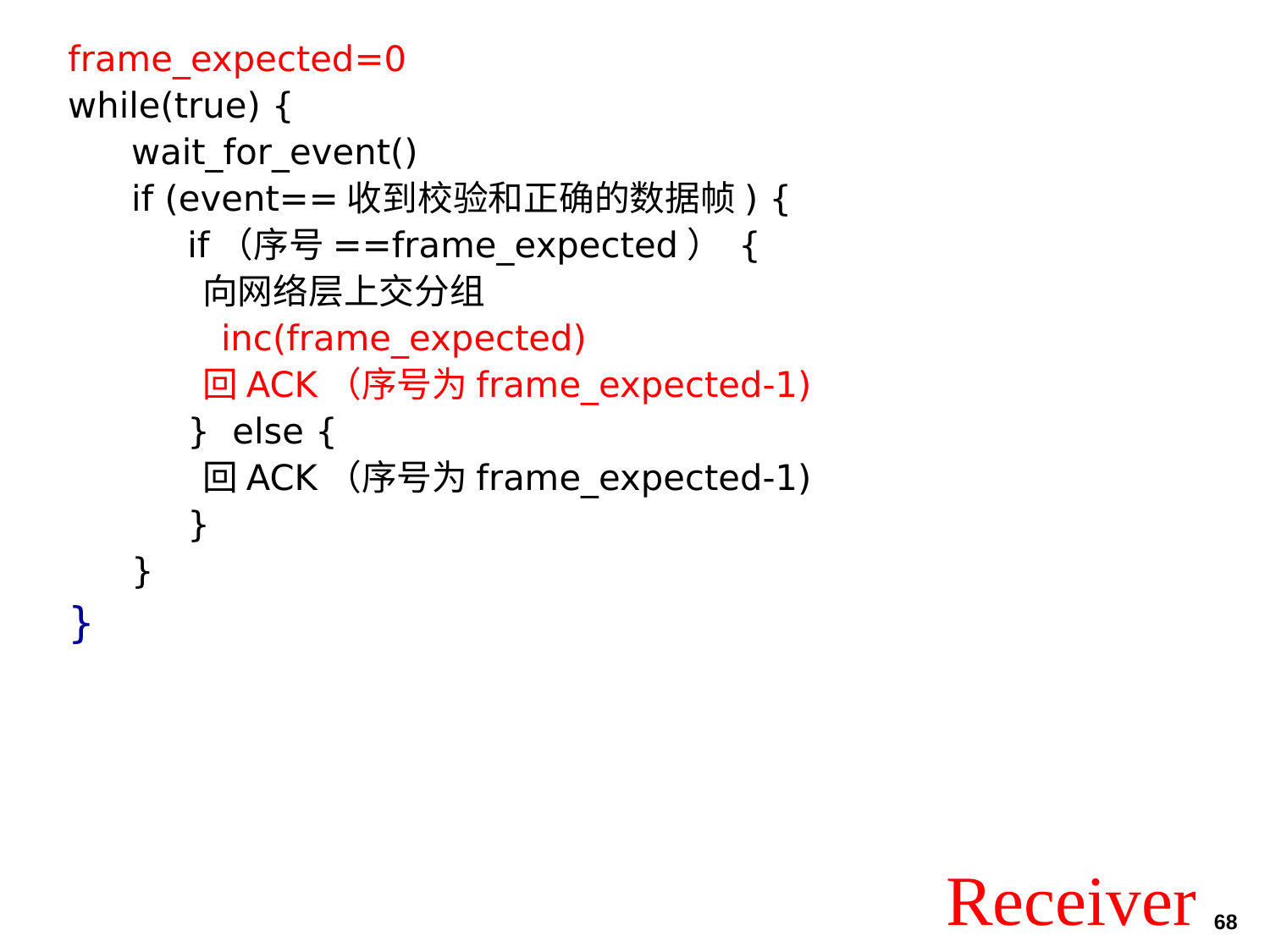

frame_expected=0
while(true) {
wait_for_event()
if (event==收到校验和正确的数据帧) {
     if（序号==frame_expected） {
        向网络层上交分组
        inc(frame_expected)
        回ACK（序号为frame_expected-1)
     }  else {
        回ACK（序号为frame_expected-1)
     }
}
}

Receiver